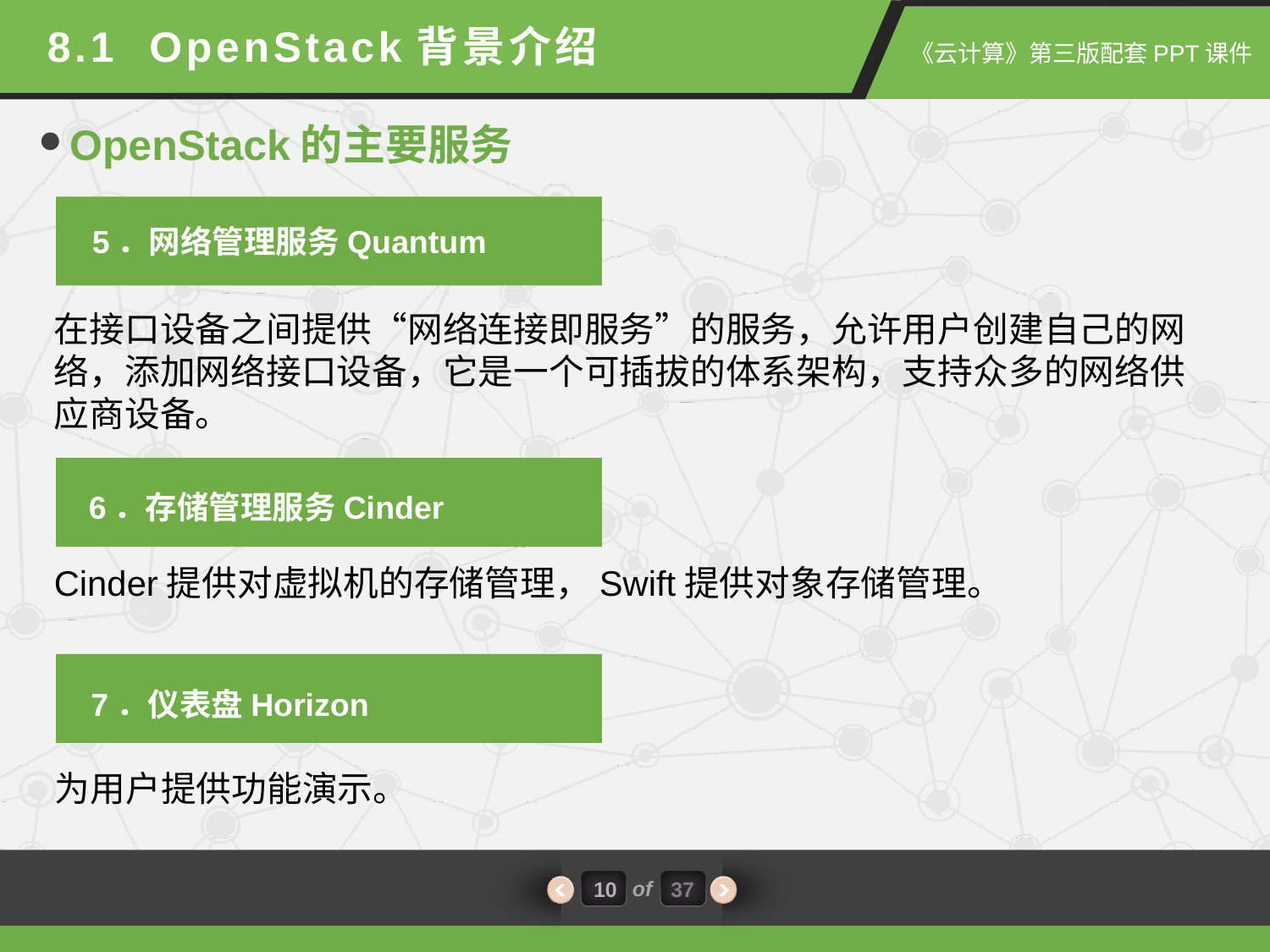

8.1  OpenStack背景介绍
OpenStack的主要服务

5．网络管理服务Quantum
在接口设备之间提供“网络连接即服务”的服务，允许用户创建自己的网络，添加网络接口设备，它是一个可插拔的体系架构，支持众多的网络供应商设备。

6．存储管理服务Cinder
Cinder提供对虚拟机的存储管理，Swift提供对象存储管理。

7．仪表盘Horizon
为用户提供功能演示。
10